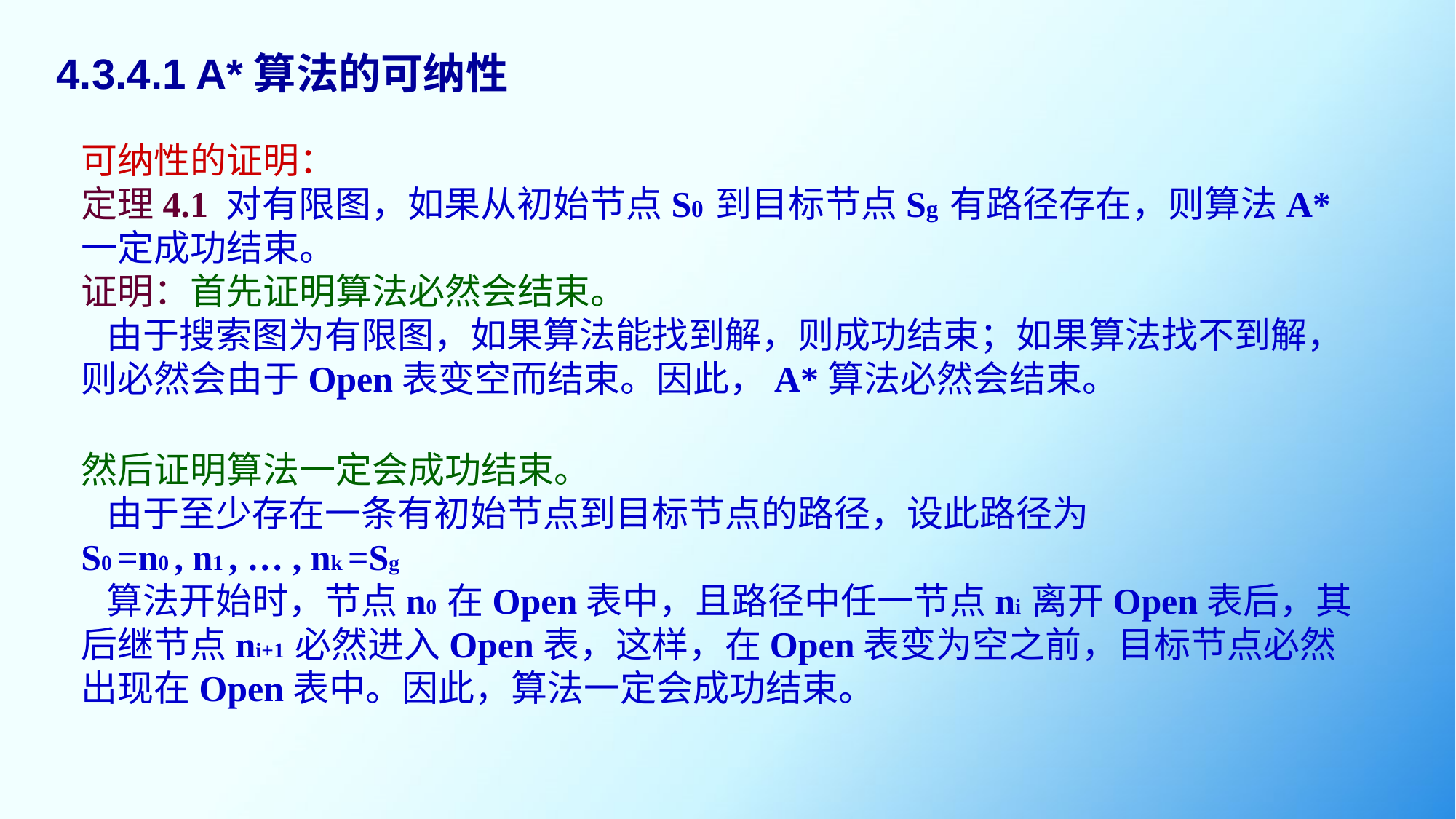

4.3.4.1 A*算法的可纳性
可纳性的证明：
定理4.1 对有限图，如果从初始节点S0 到目标节点Sg 有路径存在，则算法A*一定成功结束。
证明：首先证明算法必然会结束。
  由于搜索图为有限图，如果算法能找到解，则成功结束；如果算法找不到解，则必然会由于Open表变空而结束。因此，A*算法必然会结束。
然后证明算法一定会成功结束。
  由于至少存在一条有初始节点到目标节点的路径，设此路径为
S0 =n0 , n1 , … , nk =Sg
  算法开始时，节点n0 在Open表中，且路径中任一节点ni 离开Open表后，其后继节点ni+1 必然进入Open表，这样，在Open表变为空之前，目标节点必然出现在Open表中。因此，算法一定会成功结束。